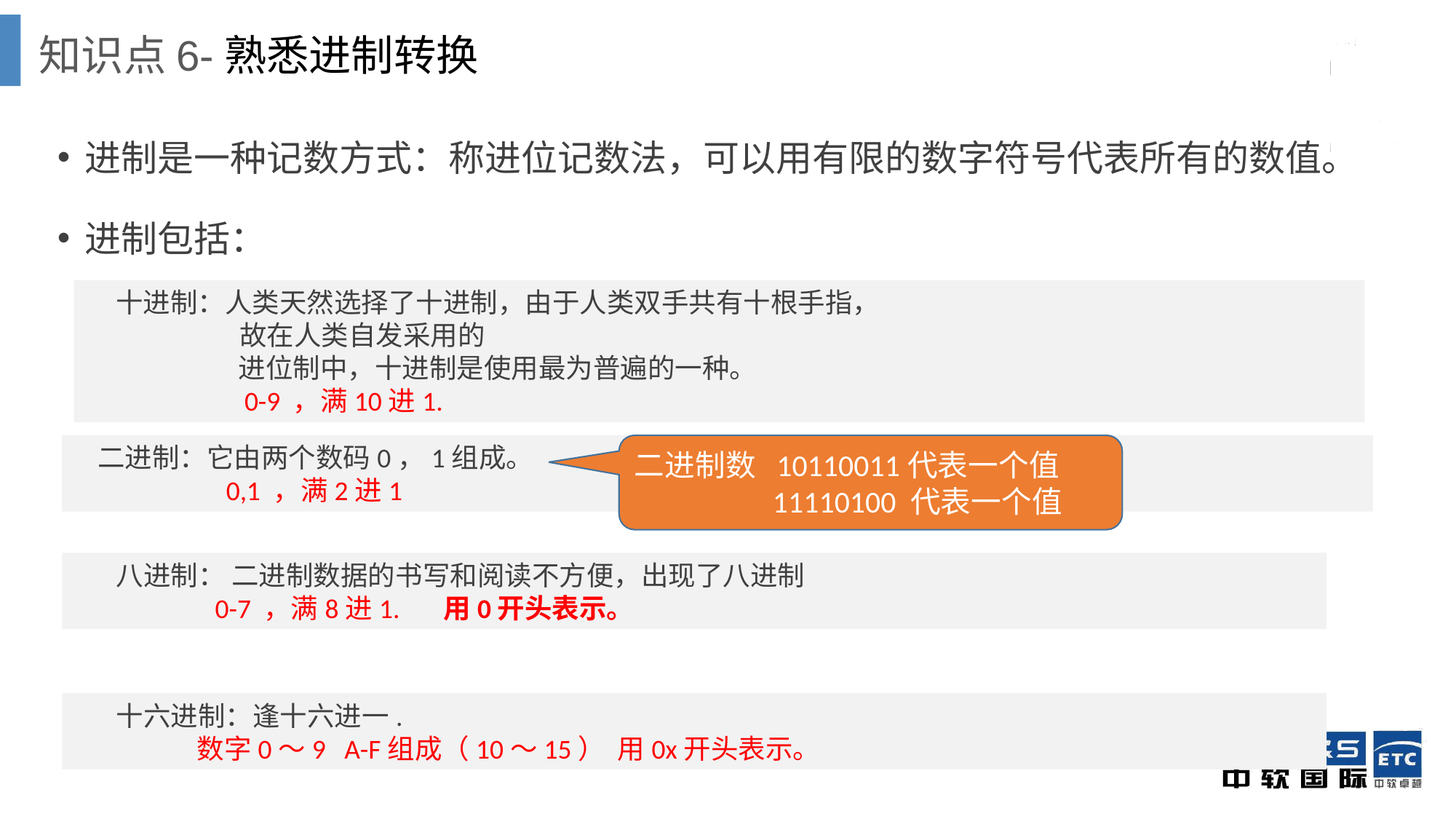

知识点6-熟悉进制转换
进制是一种记数方式：称进位记数法，可以用有限的数字符号代表所有的数值。
进制包括：

    十进制：人类天然选择了十进制，由于人类双手共有十根手指，
                        故在人类自发采用的
               进位制中，十进制是使用最为普遍的一种。
                 0-9 ，满10进1.
   二进制：它由两个数码0，1组成。
                0,1 ，满2进1
二进制数  10110011代表一个值
                    11110100 代表一个值
      八进制： 二进制数据的书写和阅读不方便，出现了八进制
                       0-7 ，满8进1.      用0开头表示。
      十六进制：逢十六进一.
                   数字0～9   A-F组成（10～15）  用0x开头表示。